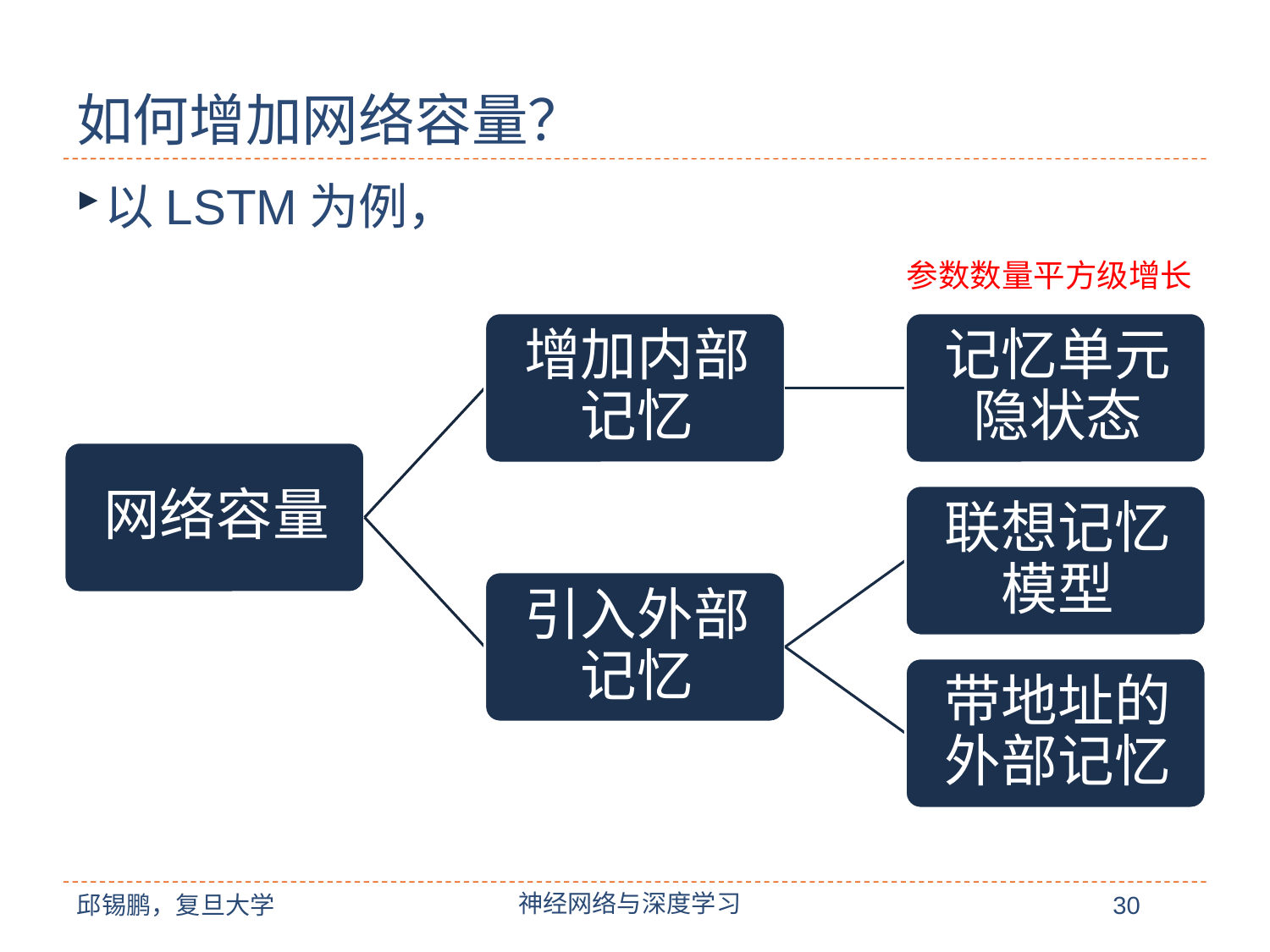

# 如何增加网络容量？
以LSTM为例，
参数数量平方级增长
网络容量

增加内部记忆

记忆单元
隐状态

引入外部记忆

联想记忆模型

带地址的外部记忆